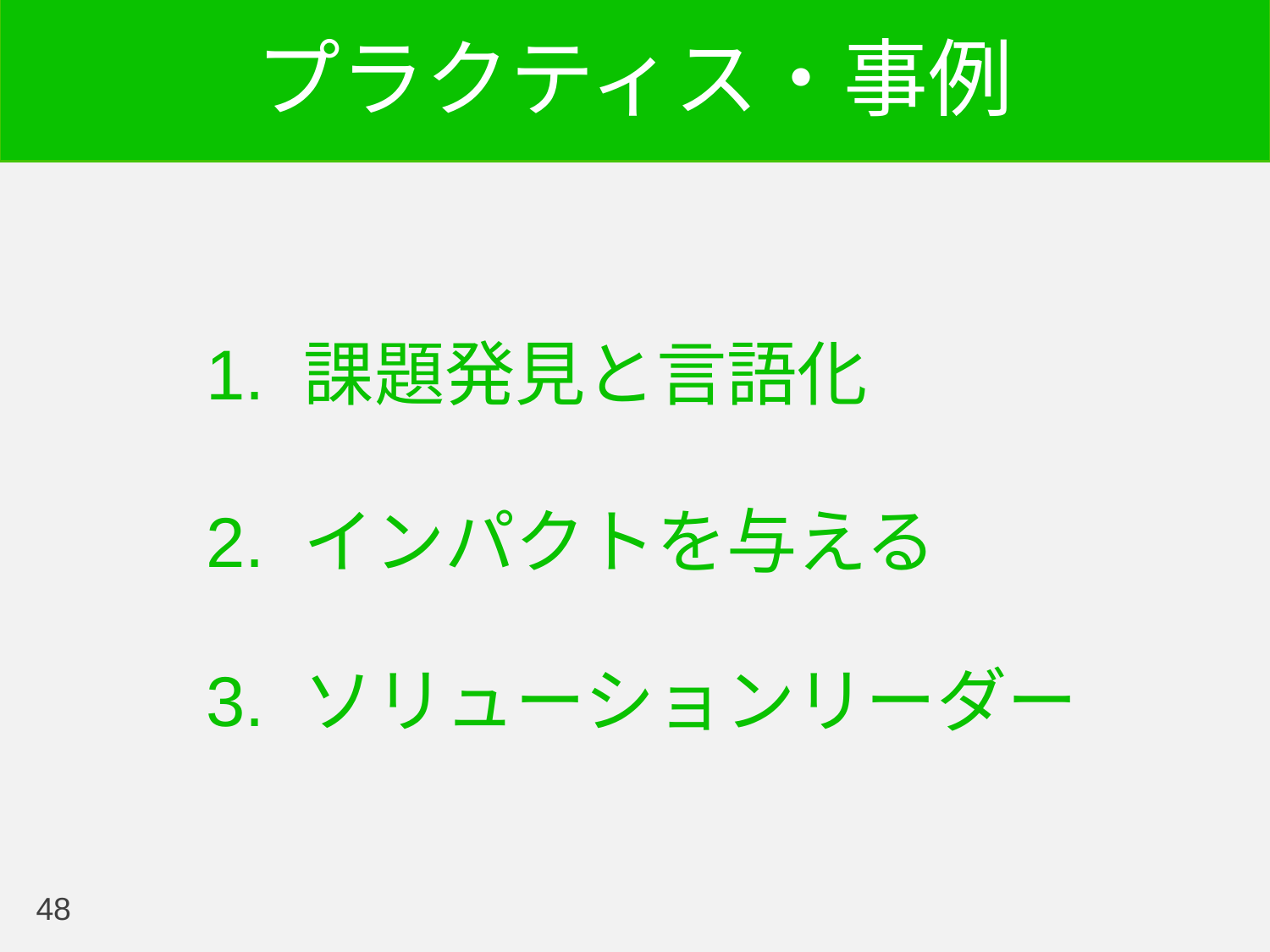

# プラクティス・事例
課題発見と言語化
インパクトを与える
ソリューションリーダー
48